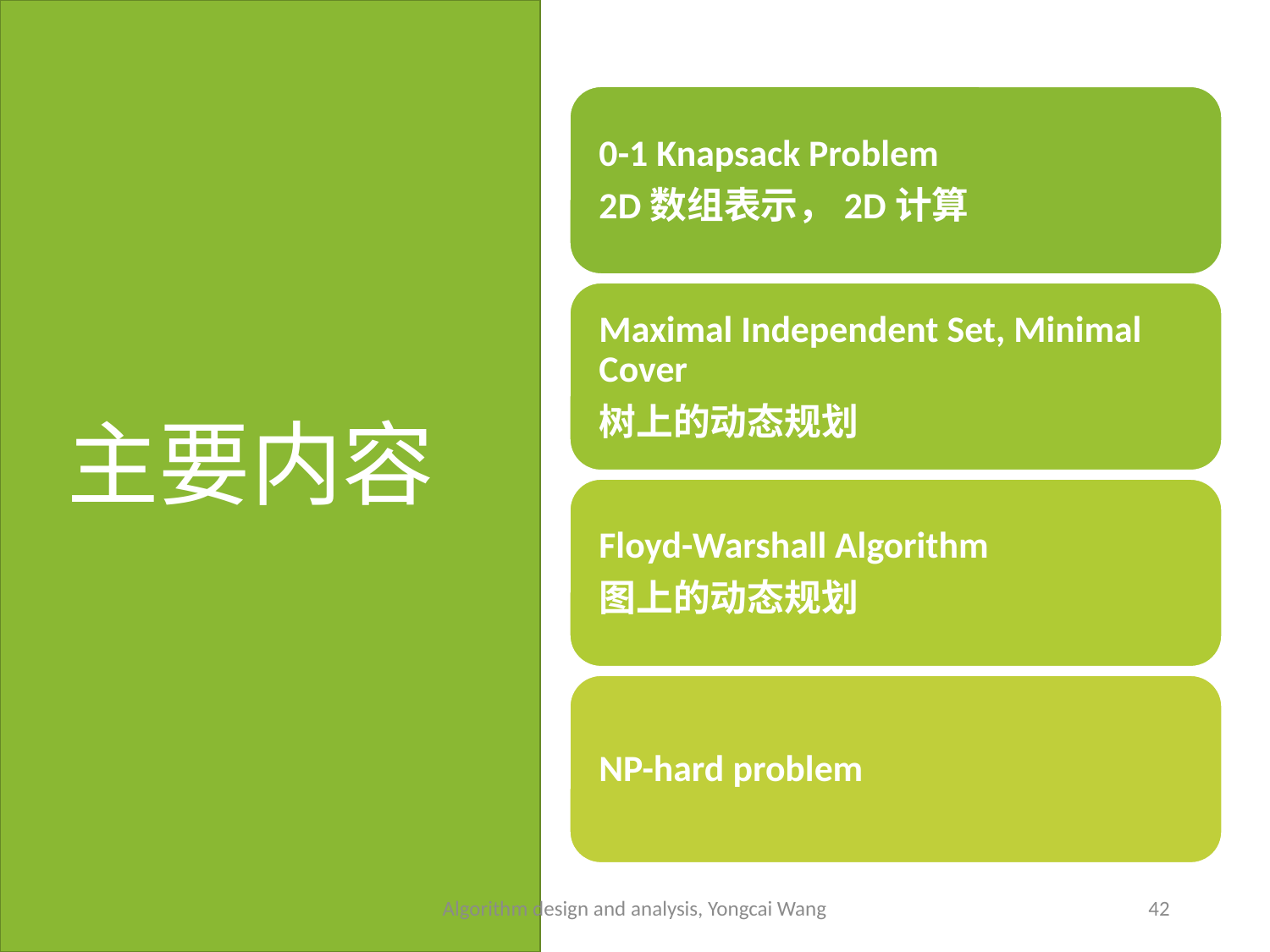

0-1 Knapsack Problem
2D数组表示，2D计算
Maximal Independent Set, Minimal Cover
树上的动态规划
Floyd-Warshall Algorithm
图上的动态规划
NP-hard problem
# 主要内容
Algorithm design and analysis, Yongcai Wang
42